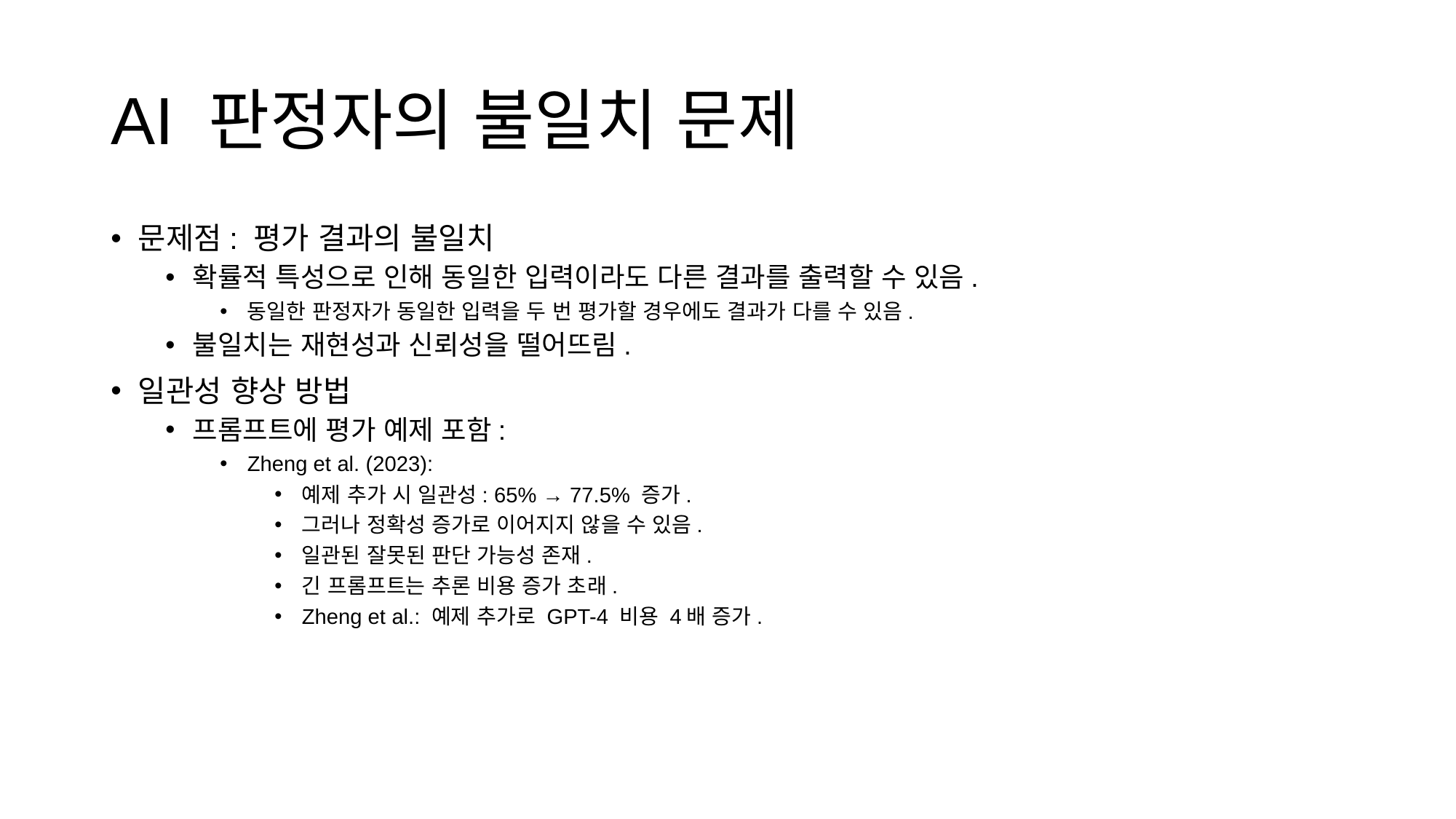

# AI 판정자의 불일치 문제
문제점: 평가 결과의 불일치
확률적 특성으로 인해 동일한 입력이라도 다른 결과를 출력할 수 있음.
동일한 판정자가 동일한 입력을 두 번 평가할 경우에도 결과가 다를 수 있음.
불일치는 재현성과 신뢰성을 떨어뜨림.
일관성 향상 방법
프롬프트에 평가 예제 포함:
Zheng et al. (2023):
예제 추가 시 일관성: 65% → 77.5% 증가.
그러나 정확성 증가로 이어지지 않을 수 있음.
일관된 잘못된 판단 가능성 존재.
긴 프롬프트는 추론 비용 증가 초래.
Zheng et al.: 예제 추가로 GPT-4 비용 4배 증가.